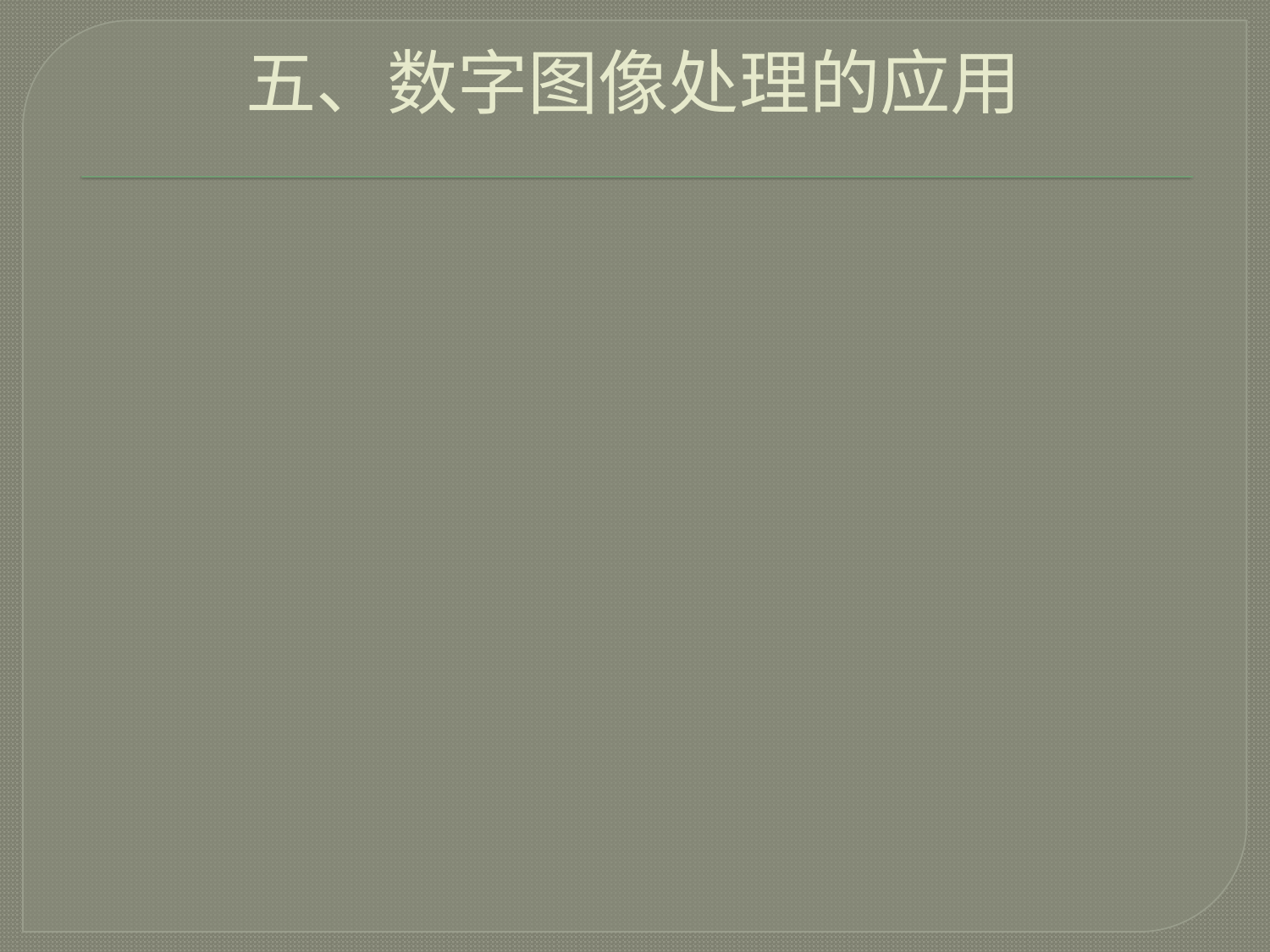

五、数字图像处理的应用
航天航空
生物医学工程
通讯领域
工业
军事公安
文化艺术
……